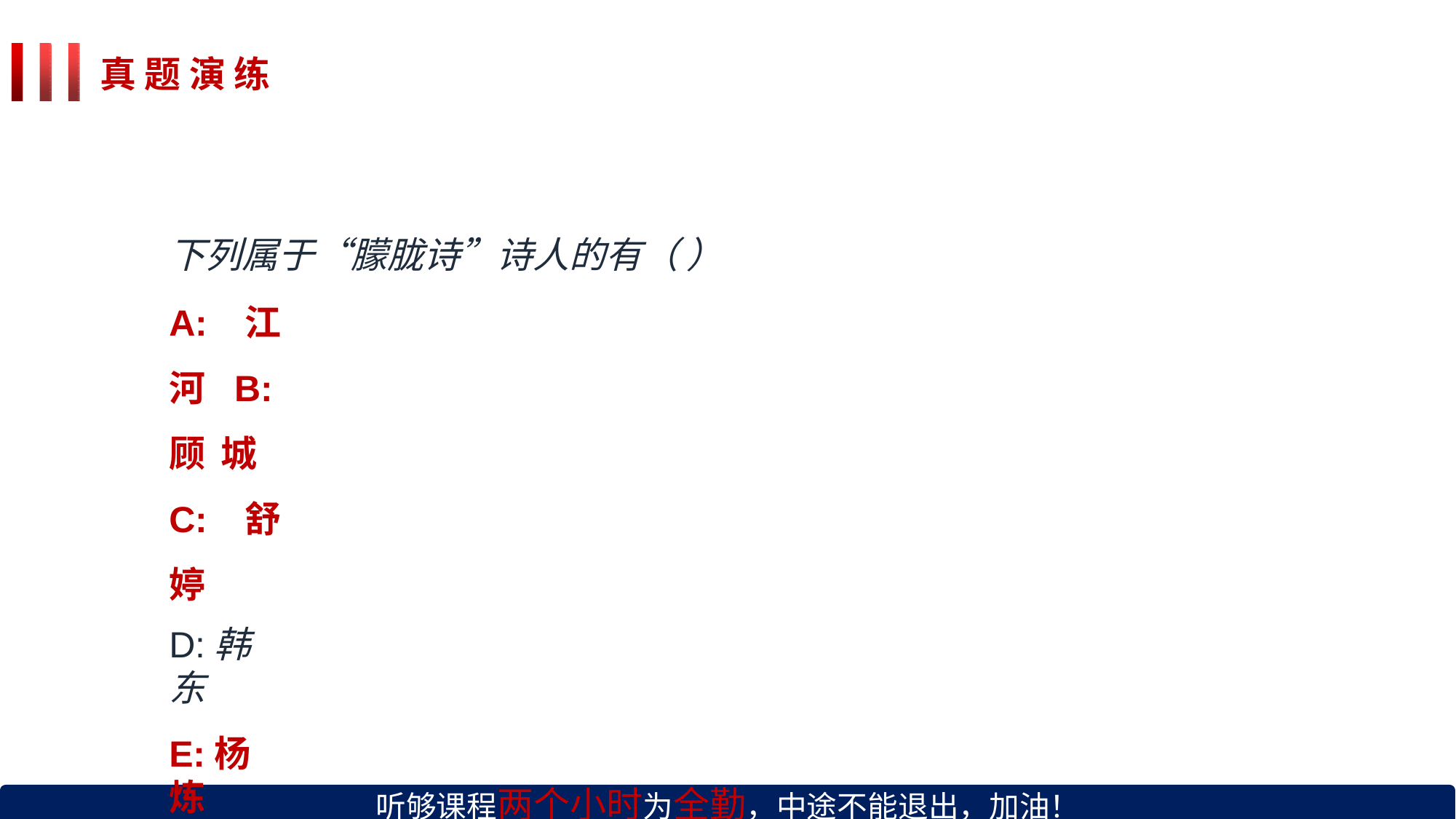

# 真 题 演 练
下列属于“朦胧诗”诗人的有（ ）
A:江河  B:顾城  C:舒婷
D:韩东
E:杨炼
54

听够课程两个小时为全勤，中途不能退出，加油！